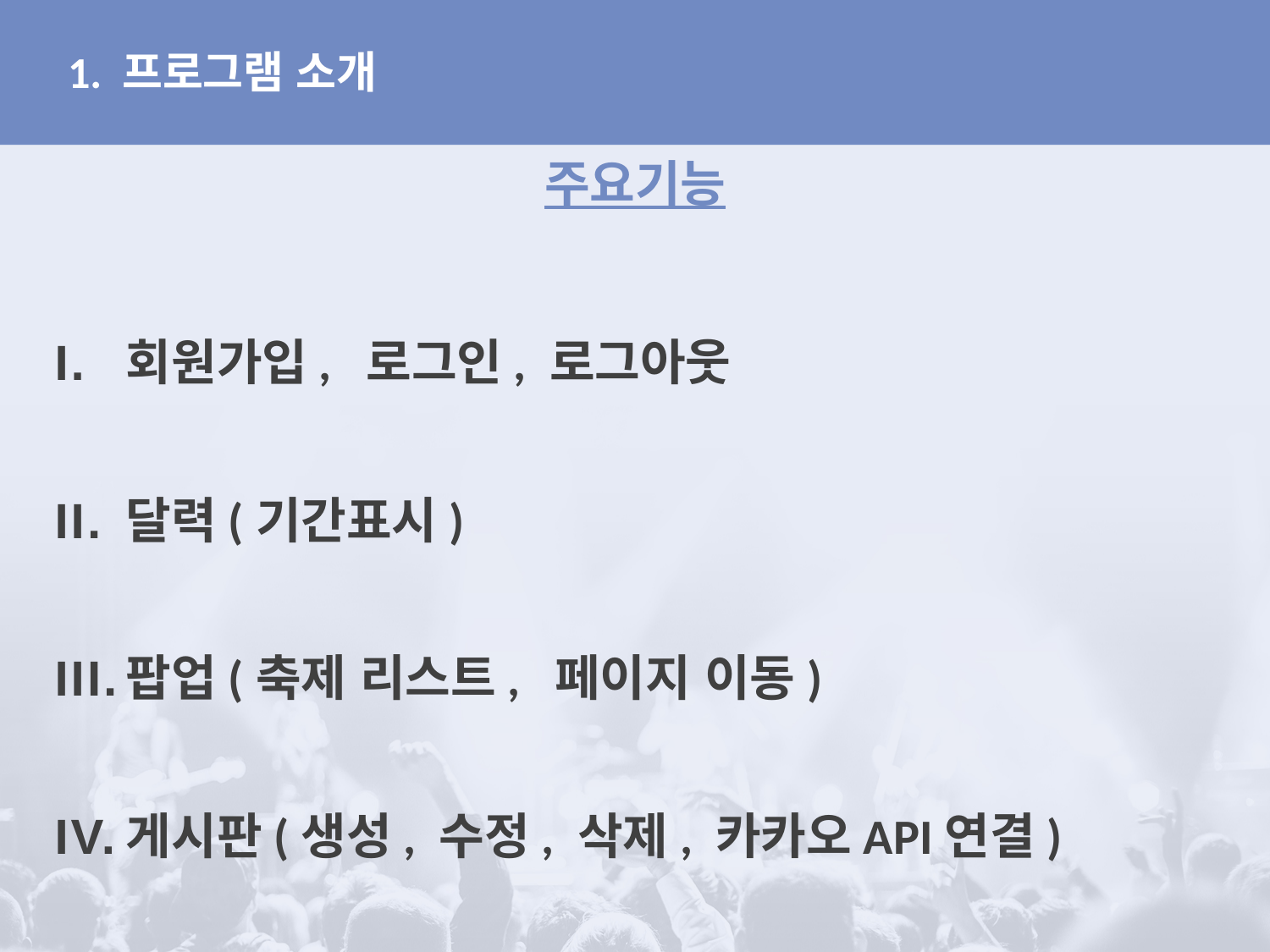

# 1. 프로그램 소개
주요기능
회원가입,  로그인, 로그아웃
달력(기간표시)
팝업(축제 리스트,  페이지 이동)
게시판(생성, 수정, 삭제, 카카오API연결)